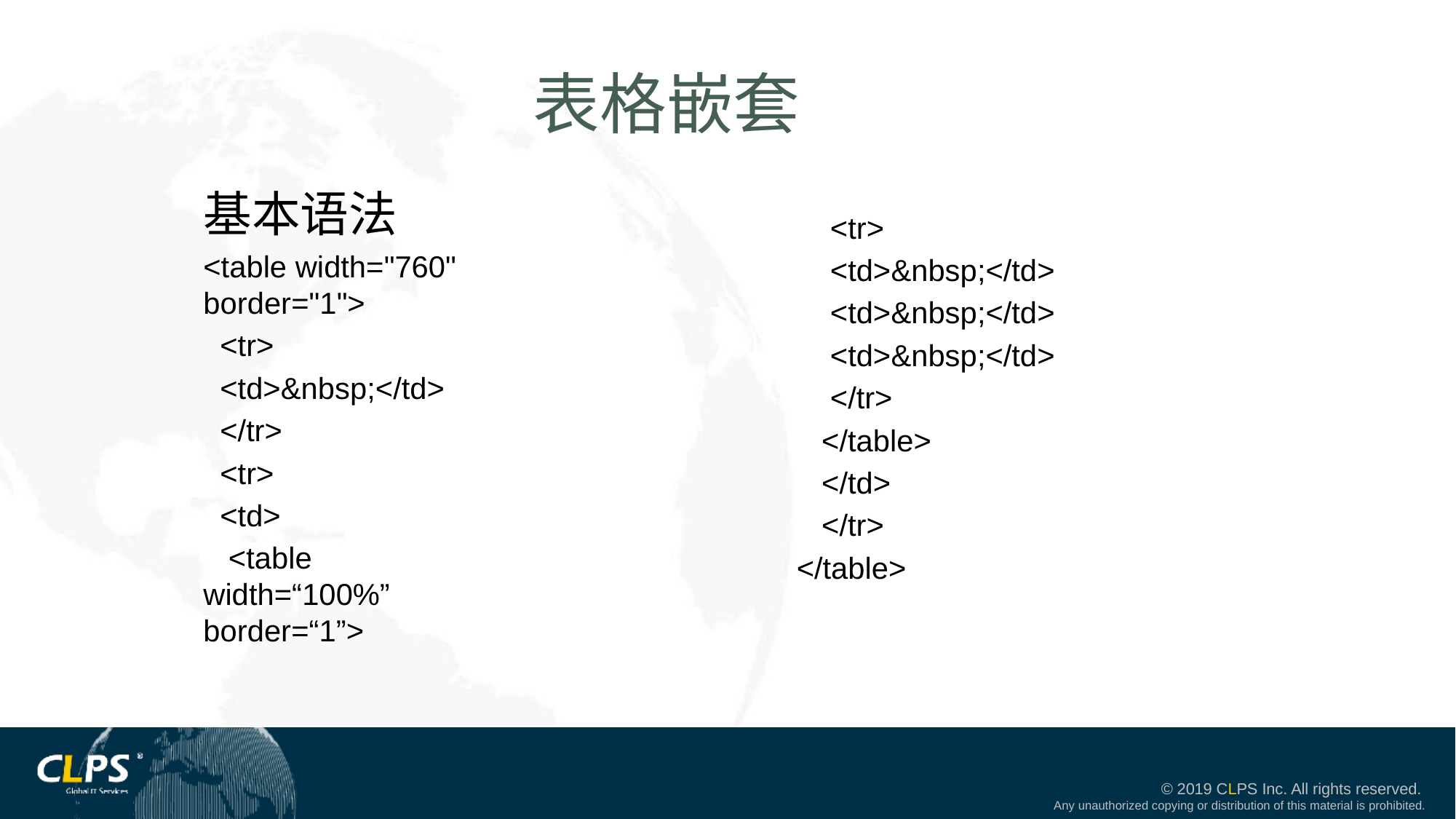

表格嵌套
基本语法
<table width="760" border="1">
  <tr>
  <td>&nbsp;</td>
  </tr>
  <tr>
  <td>
   <table width=“100%”  border=“1”>
    <tr>
    <td>&nbsp;</td>
    <td>&nbsp;</td>
    <td>&nbsp;</td>
    </tr>
   </table>
   </td>
   </tr>
</table>